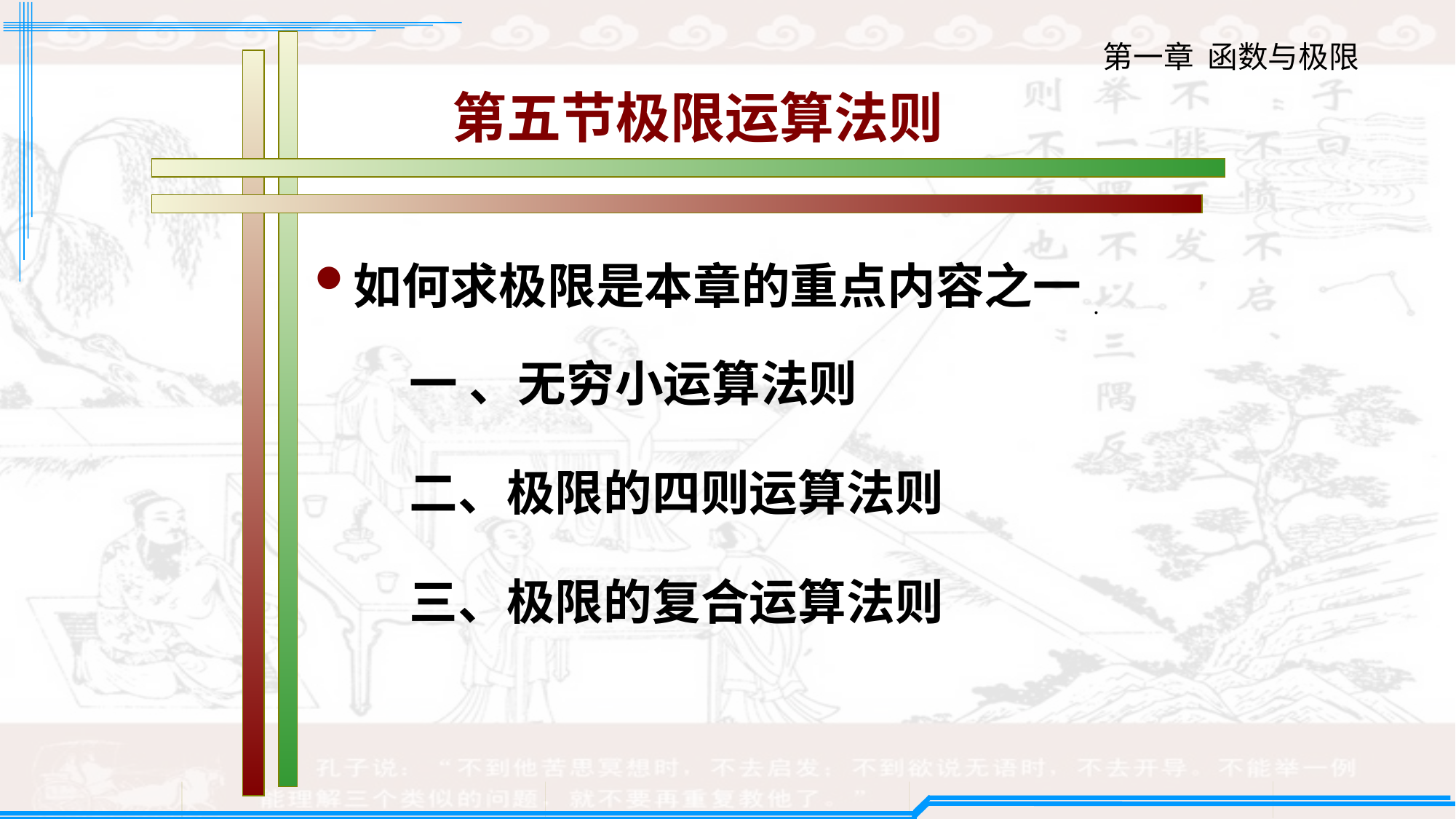

第五节极限运算法则
如何求极限是本章的重点内容之一.
一 、无穷小运算法则
二、极限的四则运算法则
三、极限的复合运算法则